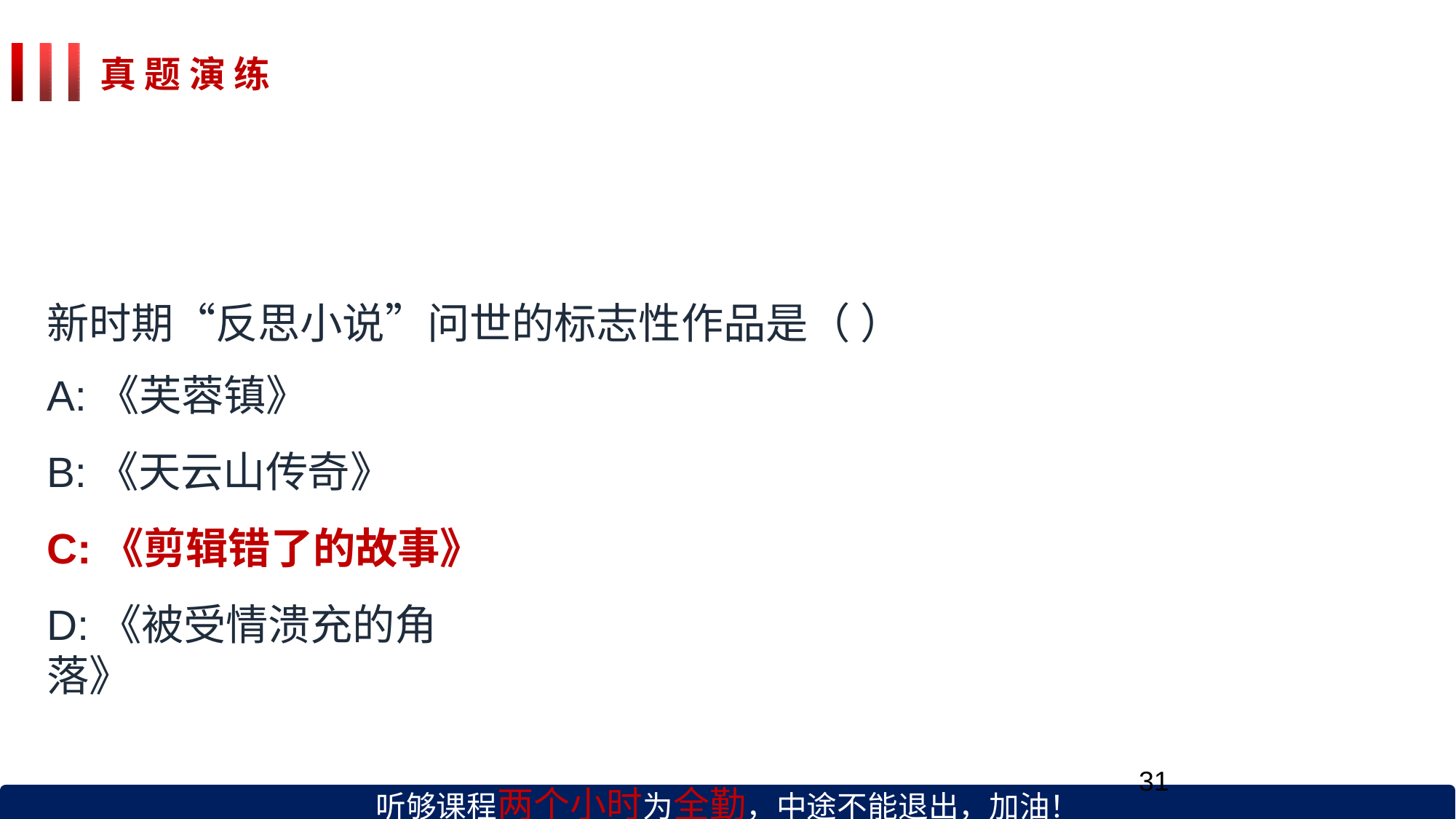

真 题 演 练
# 新时期“反思小说”问世的标志性作品是（ ）
A:《芙蓉镇》
B:《天云山传奇》
C:《剪辑错了的故事》
D:《被受情溃充的角落》
31

听够课程两个小时为全勤，中途不能退出，加油！